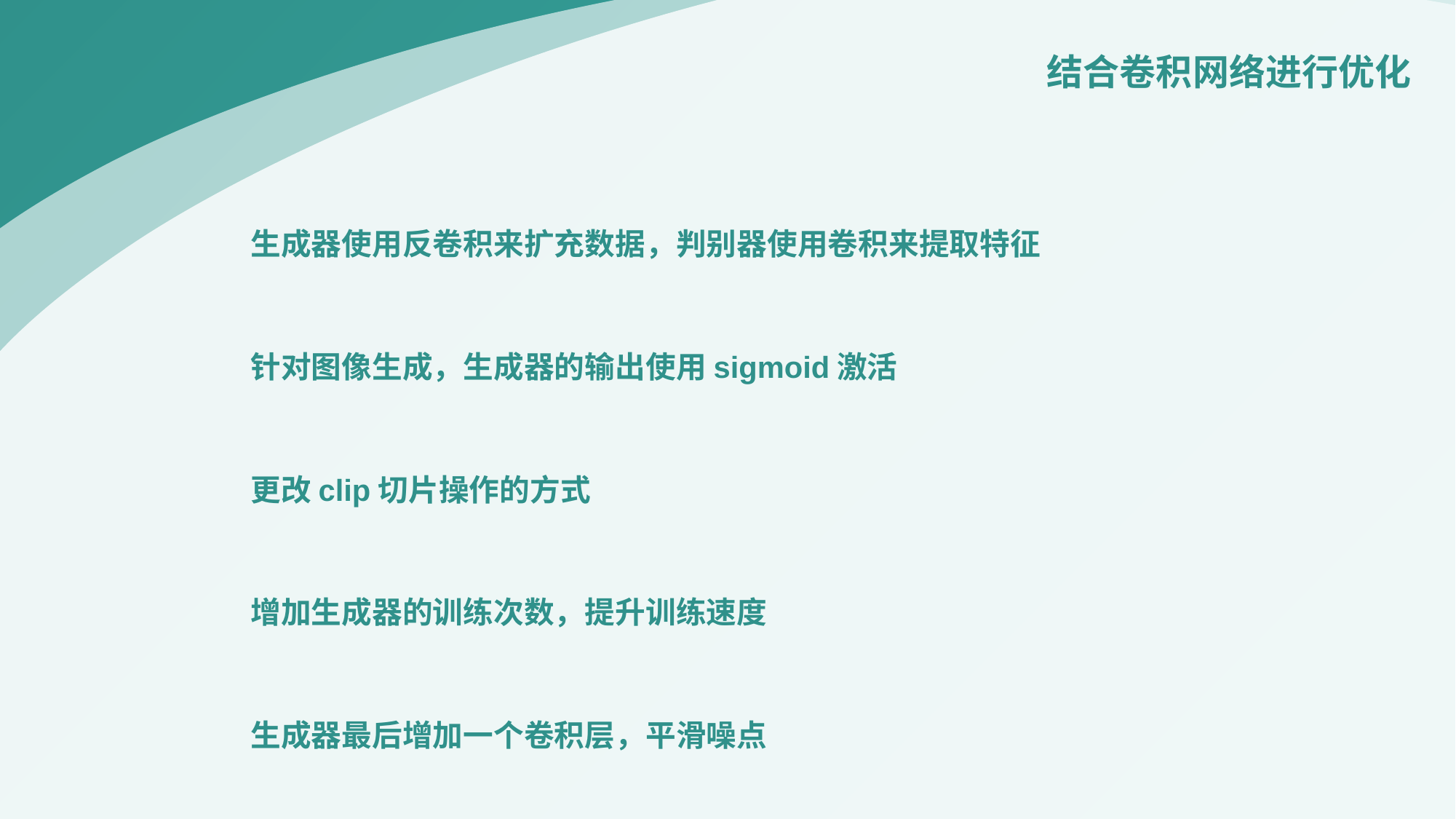

结合卷积网络进行优化
生成器使用反卷积来扩充数据，判别器使用卷积来提取特征
针对图像生成，生成器的输出使用sigmoid激活
更改clip切片操作的方式
增加生成器的训练次数，提升训练速度
生成器最后增加一个卷积层，平滑噪点